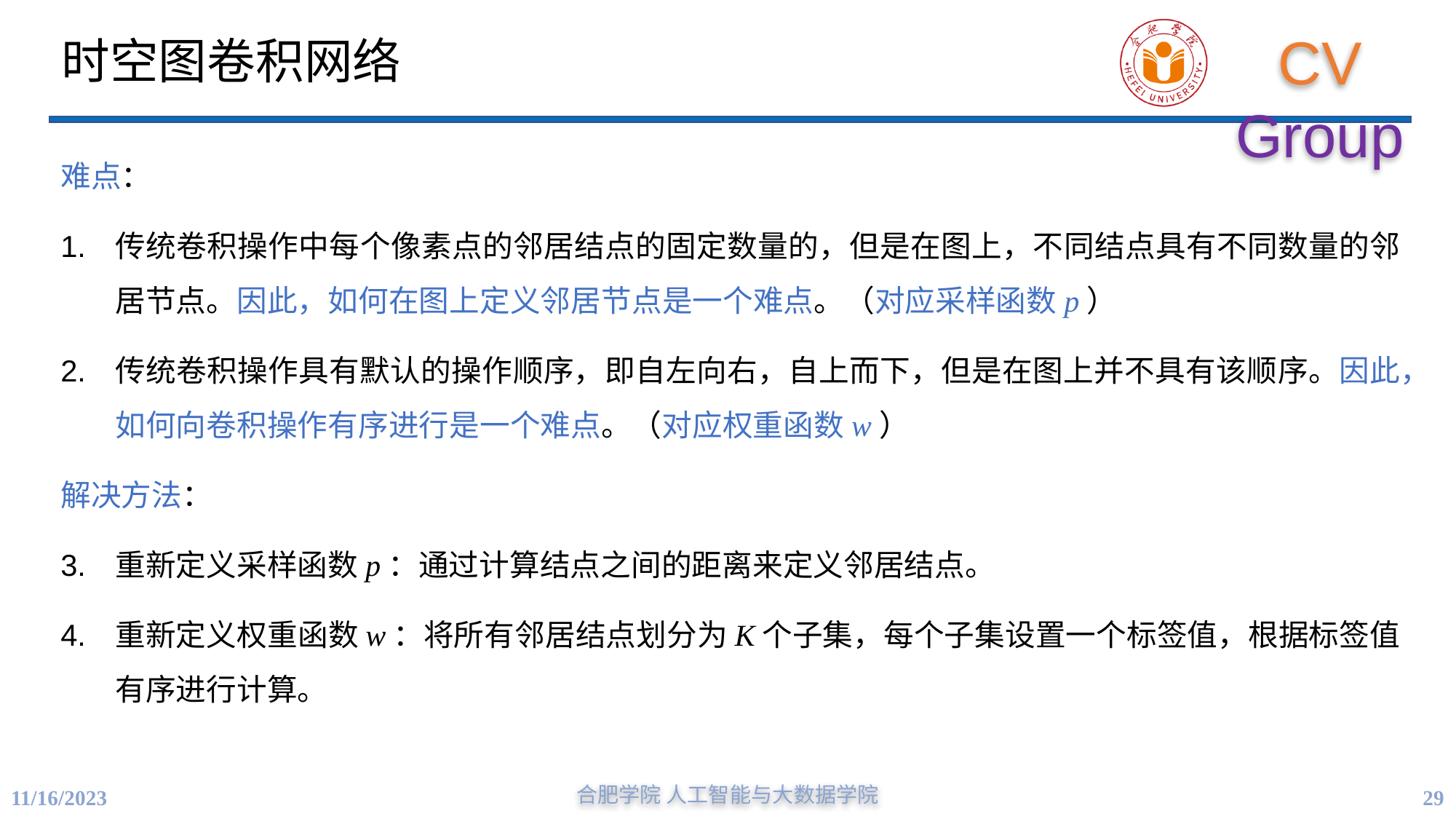

# 时空图卷积网络
难点：
传统卷积操作中每个像素点的邻居结点的固定数量的，但是在图上，不同结点具有不同数量的邻居节点。因此，如何在图上定义邻居节点是一个难点。（对应采样函数p）
传统卷积操作具有默认的操作顺序，即自左向右，自上而下，但是在图上并不具有该顺序。因此，如何向卷积操作有序进行是一个难点。（对应权重函数w）
解决方法：
重新定义采样函数p：通过计算结点之间的距离来定义邻居结点。
重新定义权重函数w：将所有邻居结点划分为K个子集，每个子集设置一个标签值，根据标签值有序进行计算。

合肥学院 人工智能与大数据学院
29
11/16/2023